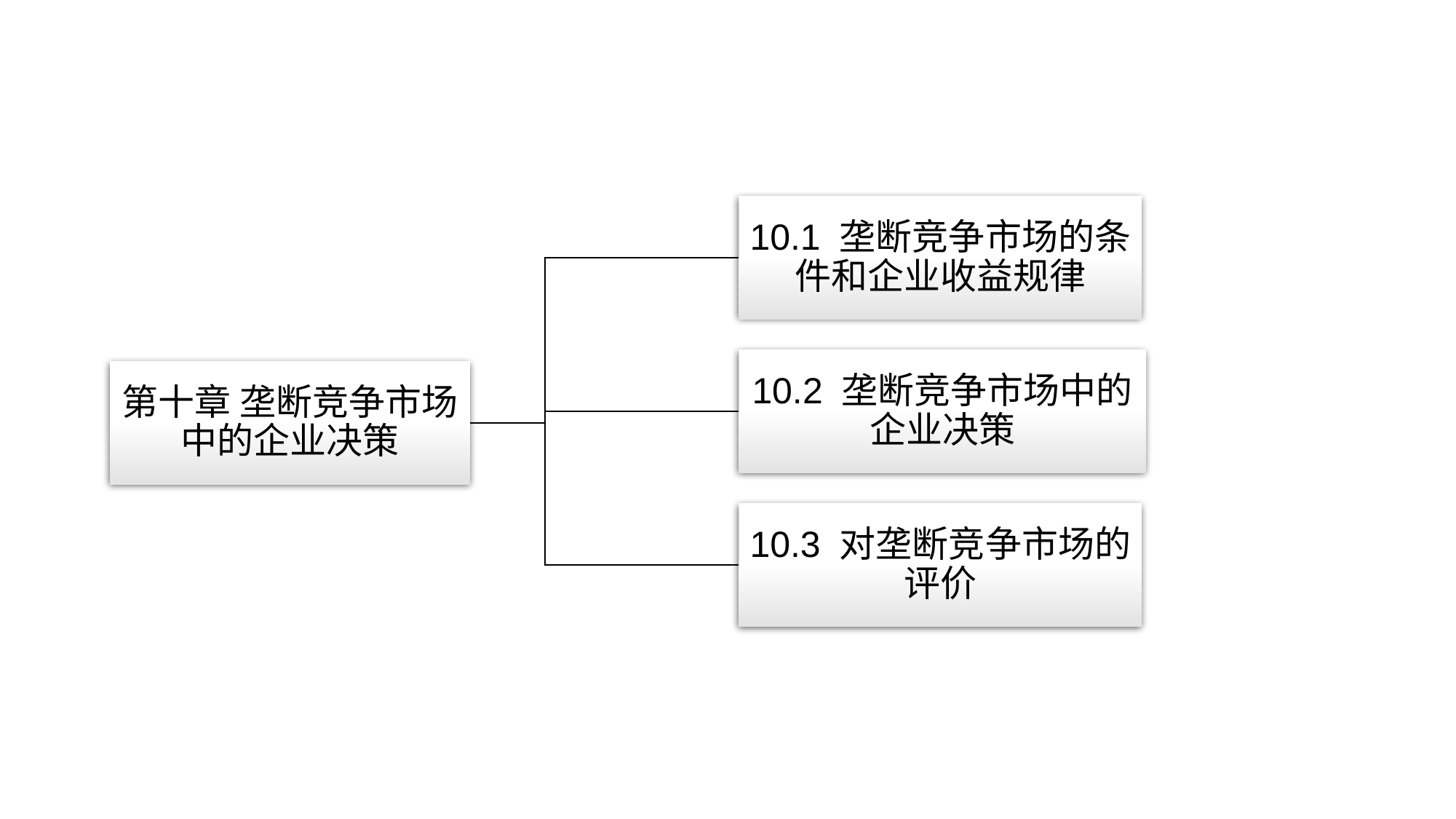

第十章 垄断竞争市场中的企业决策
10.1 垄断竞争市场的条件和企业收益规律
10.2 垄断竞争市场中的企业决策
10.3 对垄断竞争市场的评价